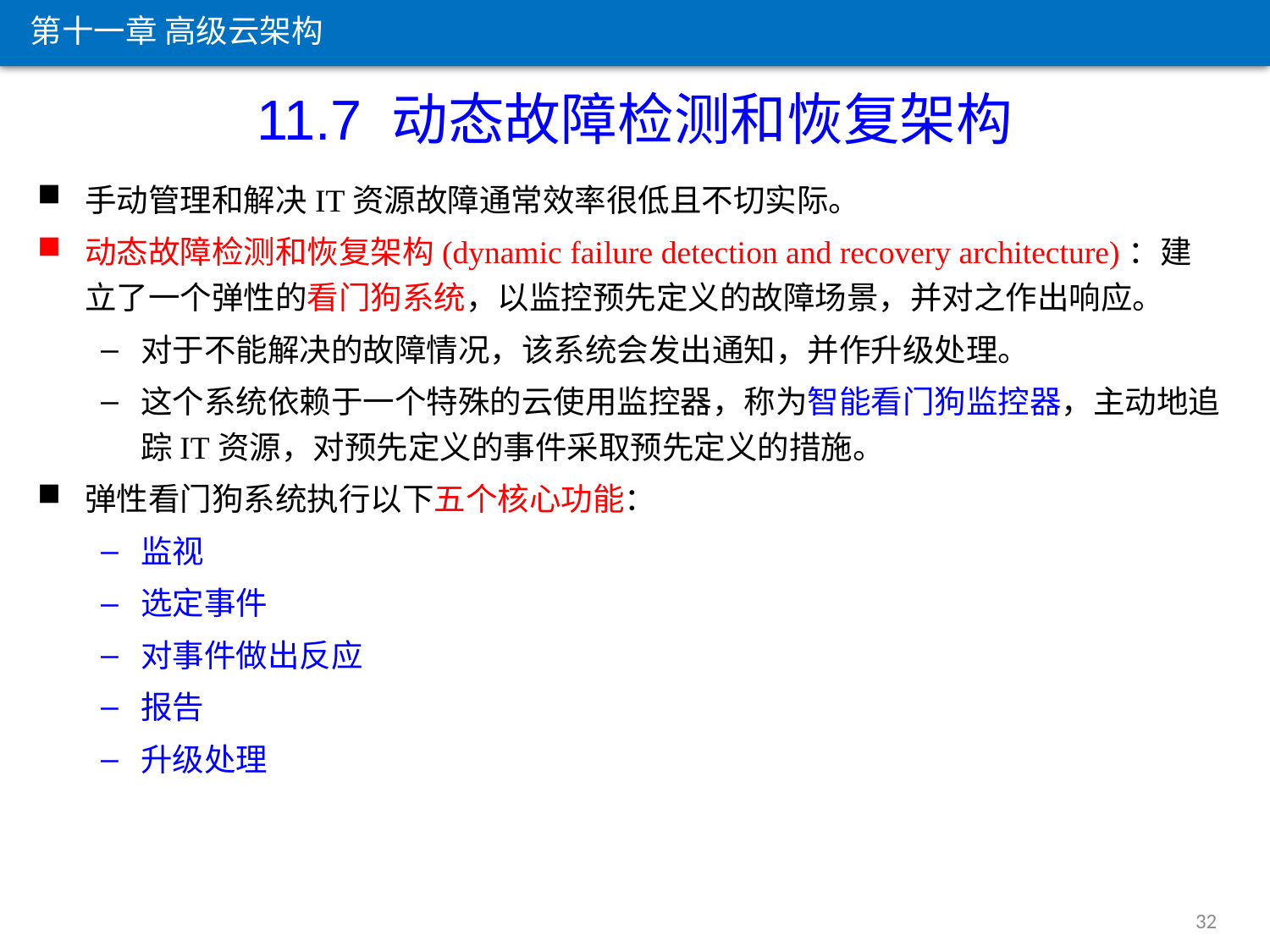

第十一章 高级云架构
11.7 动态故障检测和恢复架构
手动管理和解决IT资源故障通常效率很低且不切实际。
动态故障检测和恢复架构(dynamic failure detection and recovery architecture)：建立了一个弹性的看门狗系统，以监控预先定义的故障场景，并对之作出响应。
对于不能解决的故障情况，该系统会发出通知，并作升级处理。
这个系统依赖于一个特殊的云使用监控器，称为智能看门狗监控器，主动地追踪IT资源，对预先定义的事件采取预先定义的措施。
弹性看门狗系统执行以下五个核心功能：
监视
选定事件
对事件做出反应
报告
升级处理
32